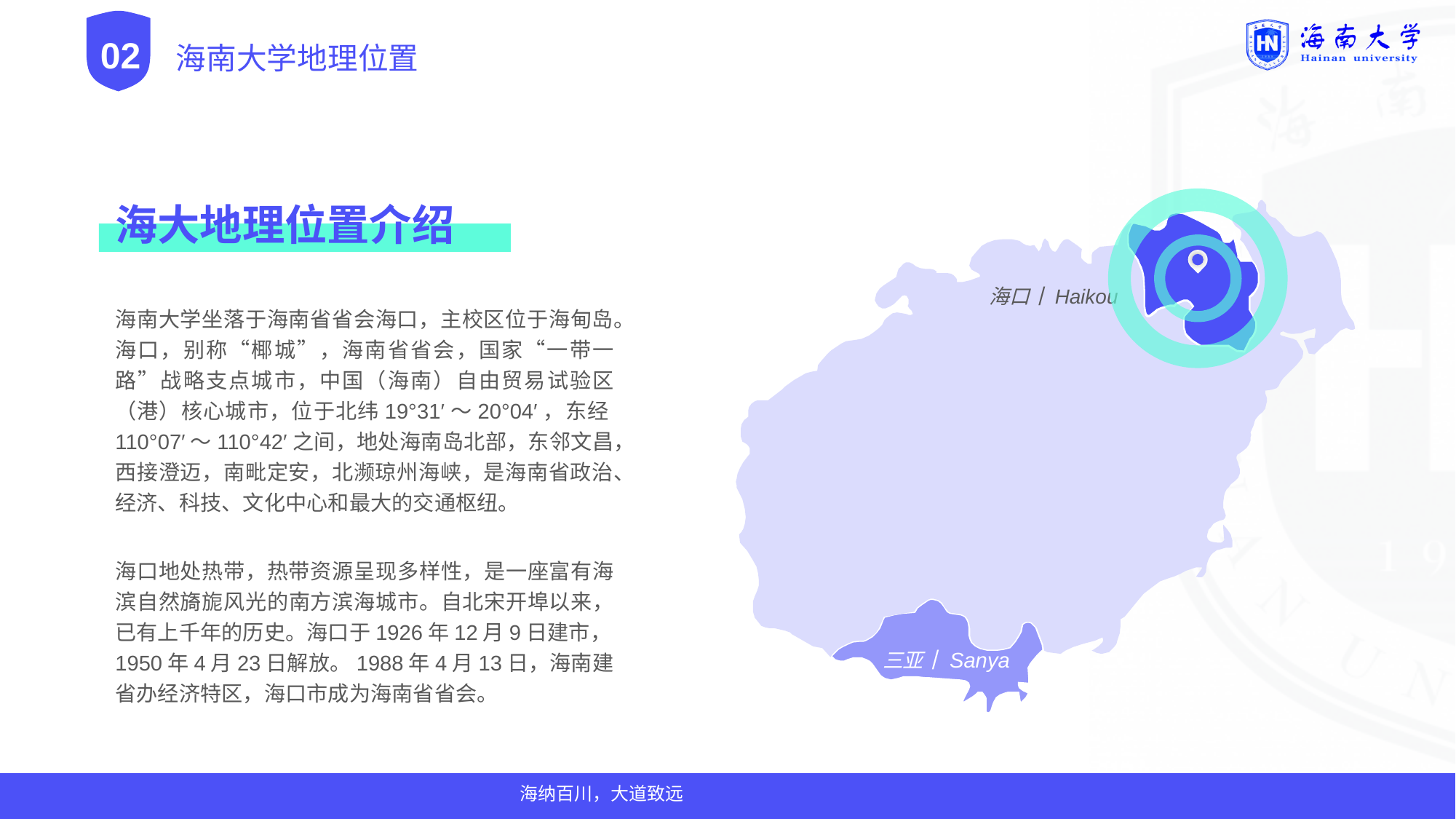

# 海南大学地理位置
02

海大地理位置介绍

海口丨Haikou
海南大学坐落于海南省省会海口，主校区位于海甸岛。海口，别称“椰城”，海南省省会，国家“一带一路”战略支点城市，中国（海南）自由贸易试验区（港）核心城市，位于北纬19°31′～20°04′，东经110°07′～110°42′之间，地处海南岛北部，东邻文昌，西接澄迈，南毗定安，北濒琼州海峡，是海南省政治、经济、科技、文化中心和最大的交通枢纽。
海口地处热带，热带资源呈现多样性，是一座富有海滨自然旖旎风光的南方滨海城市。自北宋开埠以来，已有上千年的历史。海口于1926年12月9日建市，1950年4月23日解放。1988年4月13日，海南建省办经济特区，海口市成为海南省省会。
三亚丨Sanya